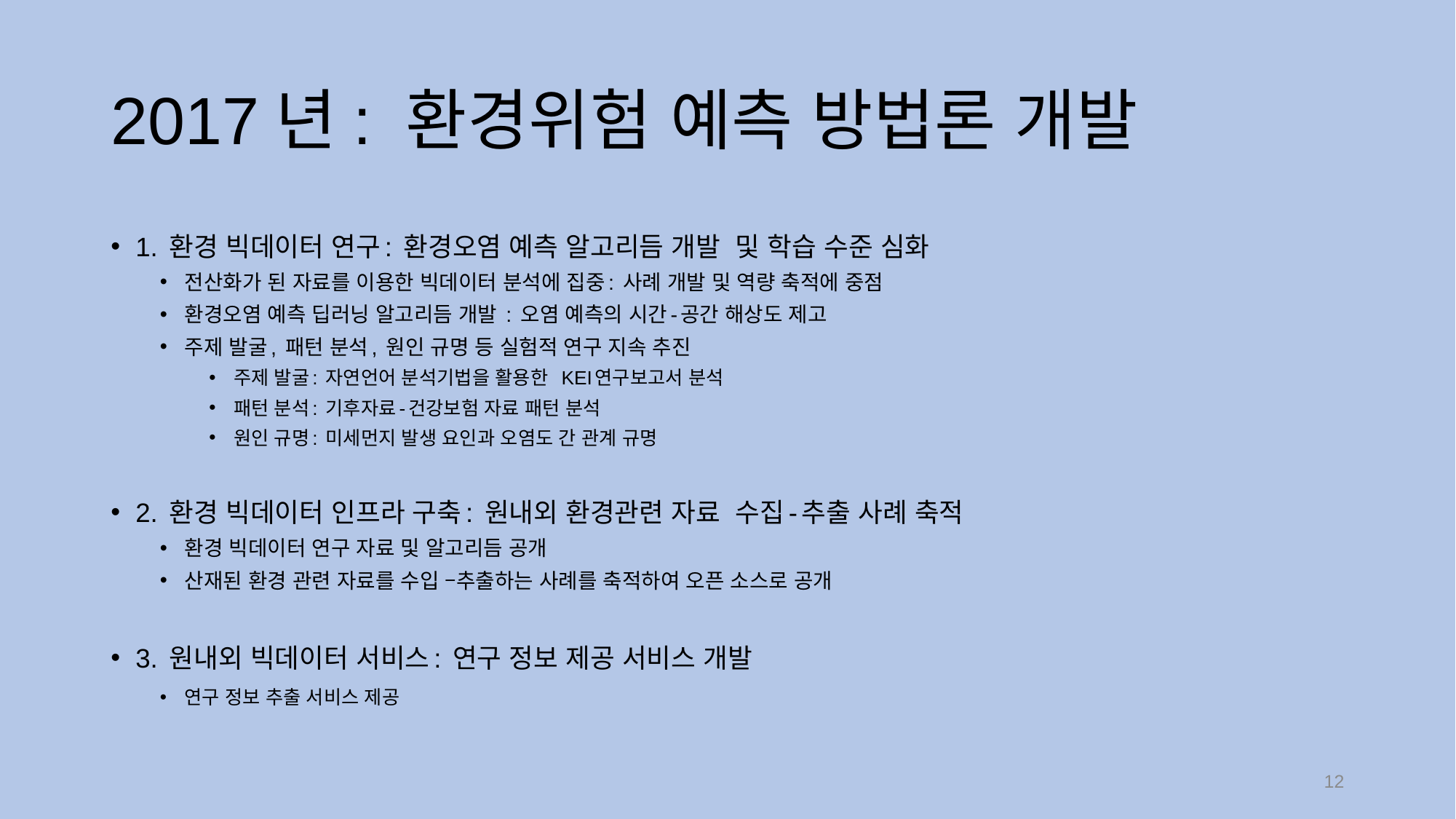

# 2017년: 환경위험 예측 방법론 개발
1. 환경 빅데이터 연구: 환경오염 예측 알고리듬 개발  및 학습 수준 심화
전산화가 된 자료를 이용한 빅데이터 분석에 집중: 사례 개발 및 역량 축적에 중점
환경오염 예측 딥러닝 알고리듬 개발 : 오염 예측의 시간-공간 해상도 제고
주제 발굴, 패턴 분석, 원인 규명 등 실험적 연구 지속 추진
주제 발굴: 자연언어 분석기법을 활용한  KEI연구보고서 분석
패턴 분석: 기후자료-건강보험 자료 패턴 분석
원인 규명: 미세먼지 발생 요인과 오염도 간 관계 규명

2. 환경 빅데이터 인프라 구축: 원내외 환경관련 자료  수집-추출 사례 축적
환경 빅데이터 연구 자료 및 알고리듬 공개
산재된 환경 관련 자료를 수입 –추출하는 사례를 축적하여 오픈 소스로 공개

3. 원내외 빅데이터 서비스: 연구 정보 제공 서비스 개발
연구 정보 추출 서비스 제공

12